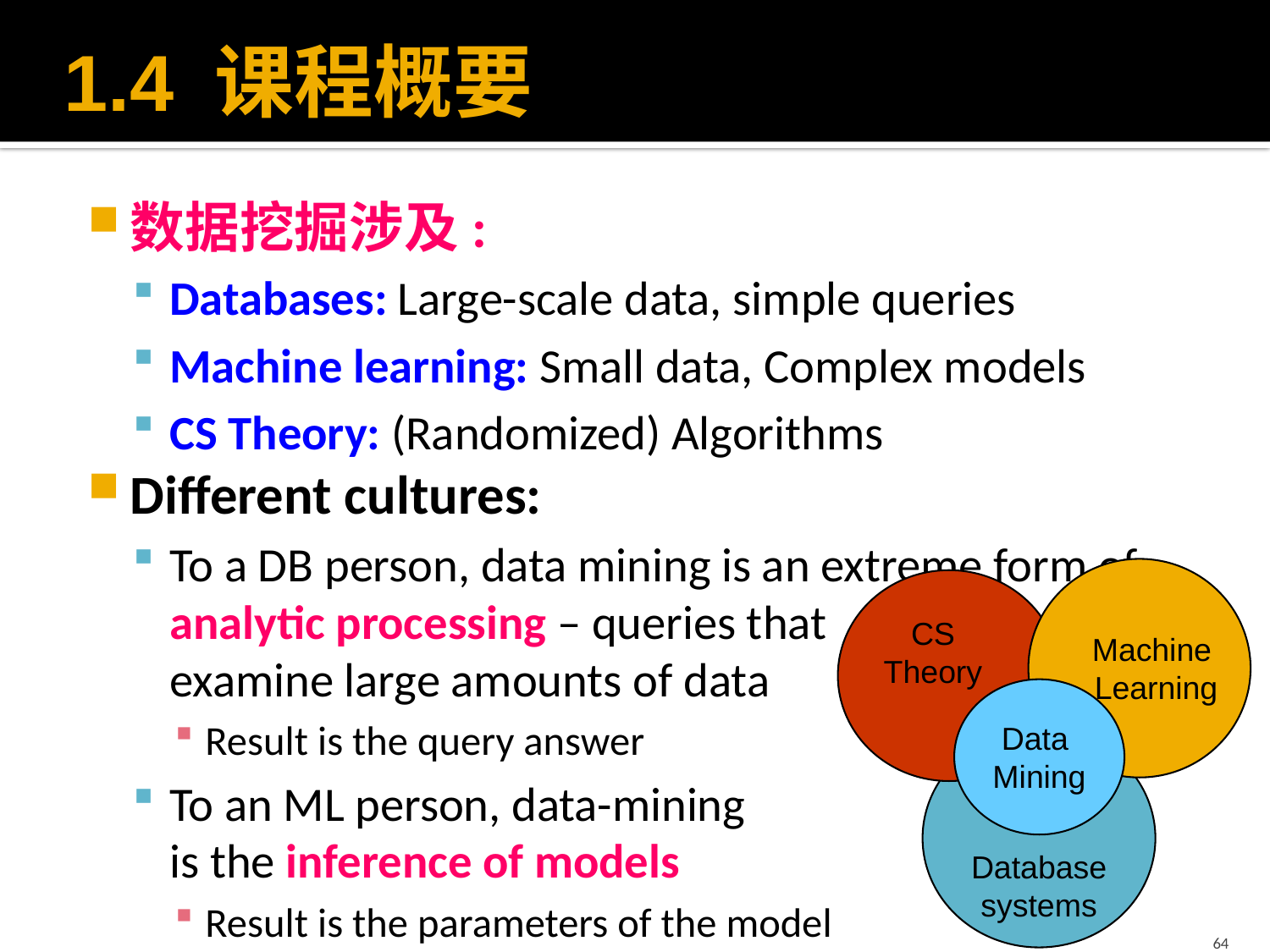

# 1.4 课程概要
数据挖掘涉及:
Databases: Large-scale data, simple queries
Machine learning: Small data, Complex models
CS Theory: (Randomized) Algorithms
Different cultures:
To a DB person, data mining is an extreme form of analytic processing – queries that
examine large amounts of data
Result is the query answer
To an ML person, data-mining
is the inference of models
Result is the parameters of the model

CS
Theory
Machine
Learning
Data
Mining

Database systems
64